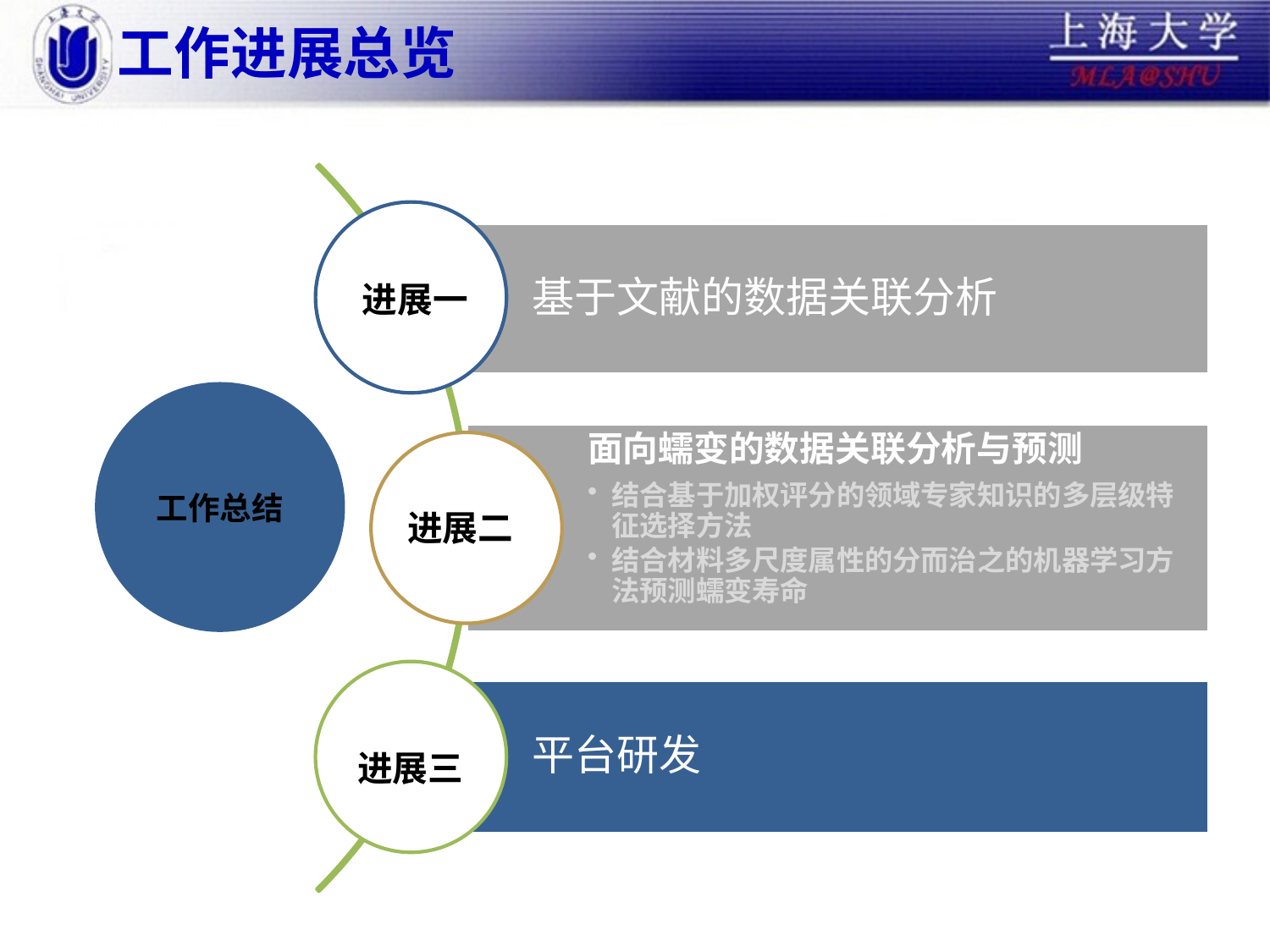

# 工作进展总览
基于文献的数据关联分析
面向蠕变的数据关联分析与预测
结合基于加权评分的领域专家知识的多层级特征选择方法
结合材料多尺度属性的分而治之的机器学习方法预测蠕变寿命

平台研发
进展一
工作总结
进展二
进展三